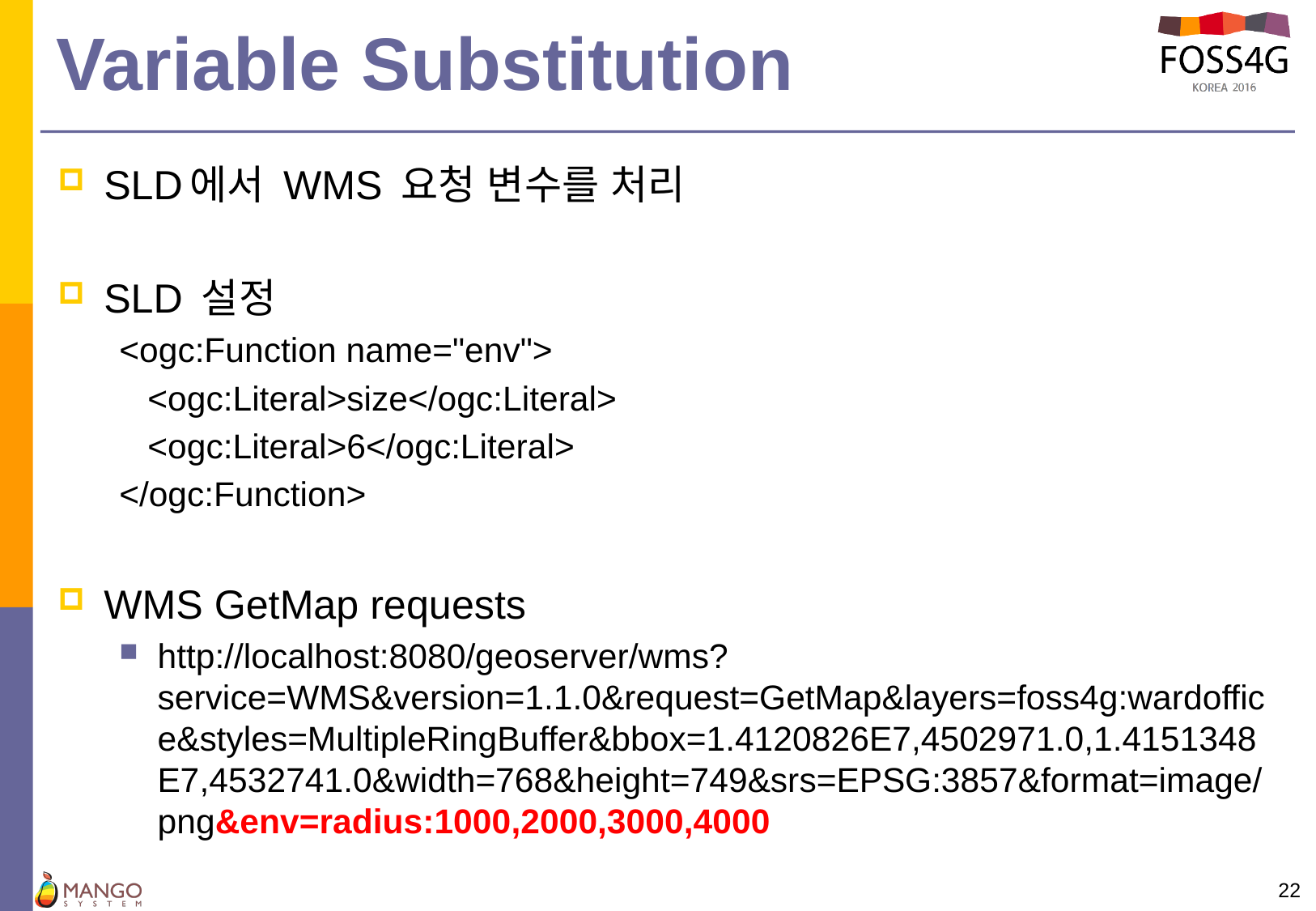

# Variable Substitution
SLD에서 WMS 요청 변수를 처리

SLD 설정
<ogc:Function name="env">
   <ogc:Literal>size</ogc:Literal>
   <ogc:Literal>6</ogc:Literal>
</ogc:Function>

WMS GetMap requests
http://localhost:8080/geoserver/wms?service=WMS&version=1.1.0&request=GetMap&layers=foss4g:wardoffice&styles=MultipleRingBuffer&bbox=1.4120826E7,4502971.0,1.4151348E7,4532741.0&width=768&height=749&srs=EPSG:3857&format=image/png&env=radius:1000,2000,3000,4000
22